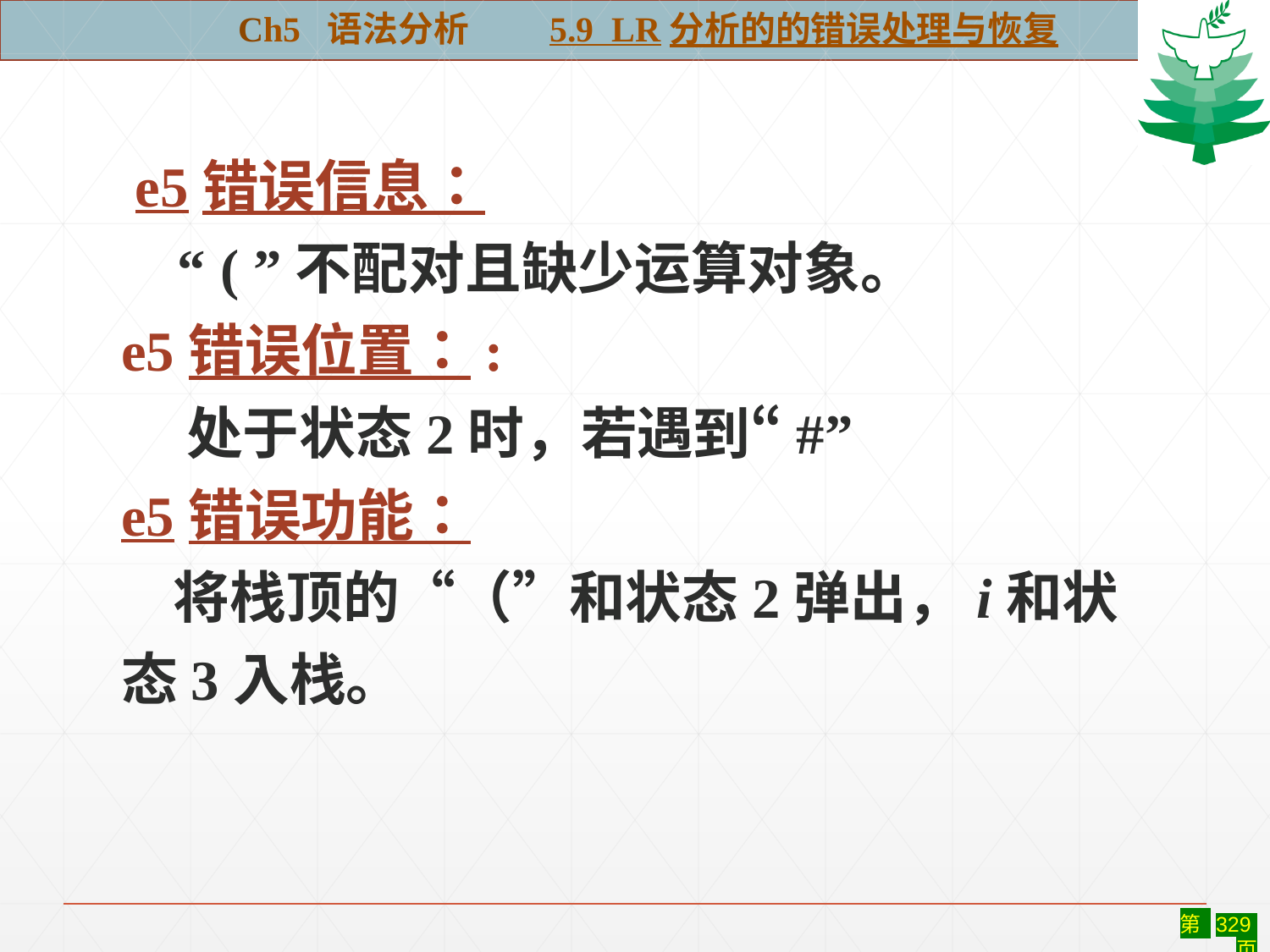

Ch5  语法分析         5.9  LR分析的的错误处理与恢复
#
 e5错误信息：
    “ ( ”不配对且缺少运算对象。
e5错误位置：:
    处于状态2时，若遇到“#”
e5错误功能：
   将栈顶的“（”和状态2弹出，i和状
态3入栈。